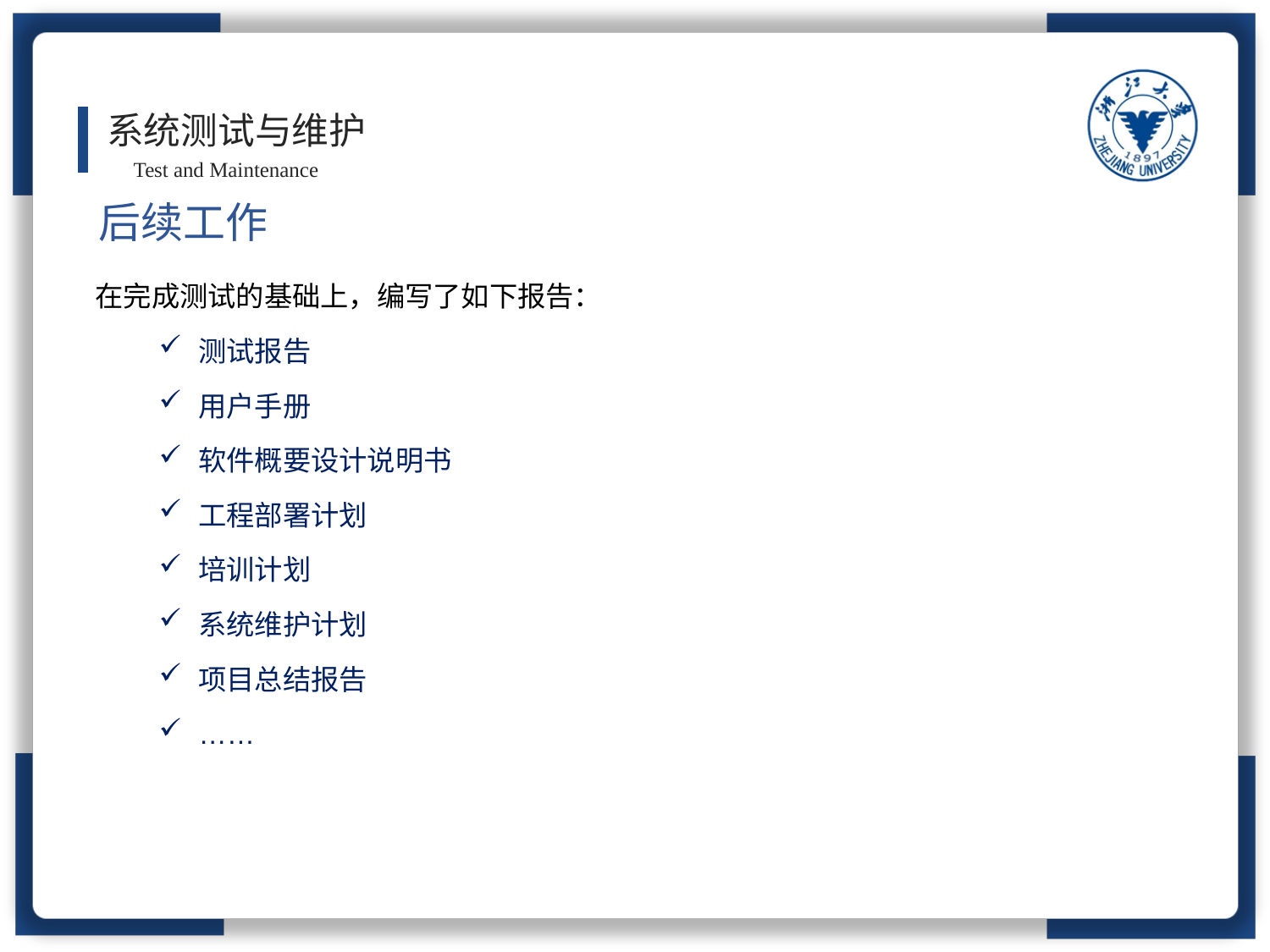

系统测试与维护
Test and Maintenance
后续工作
在完成测试的基础上，编写了如下报告：
测试报告
用户手册
软件概要设计说明书
工程部署计划
培训计划
系统维护计划
项目总结报告
……